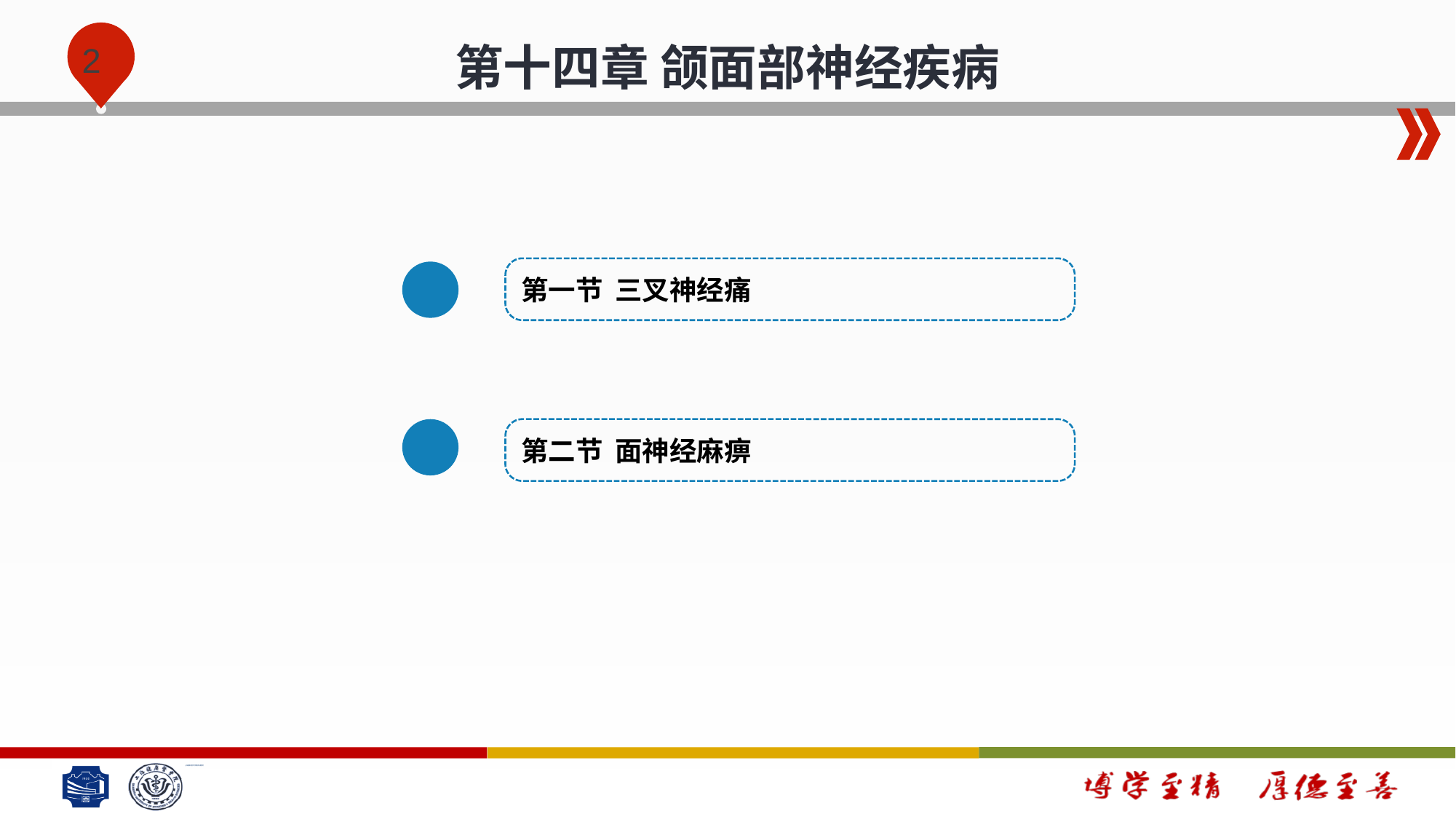

# 第十四章 颌面部神经疾病
第一节  三叉神经痛

第二节  面神经麻痹